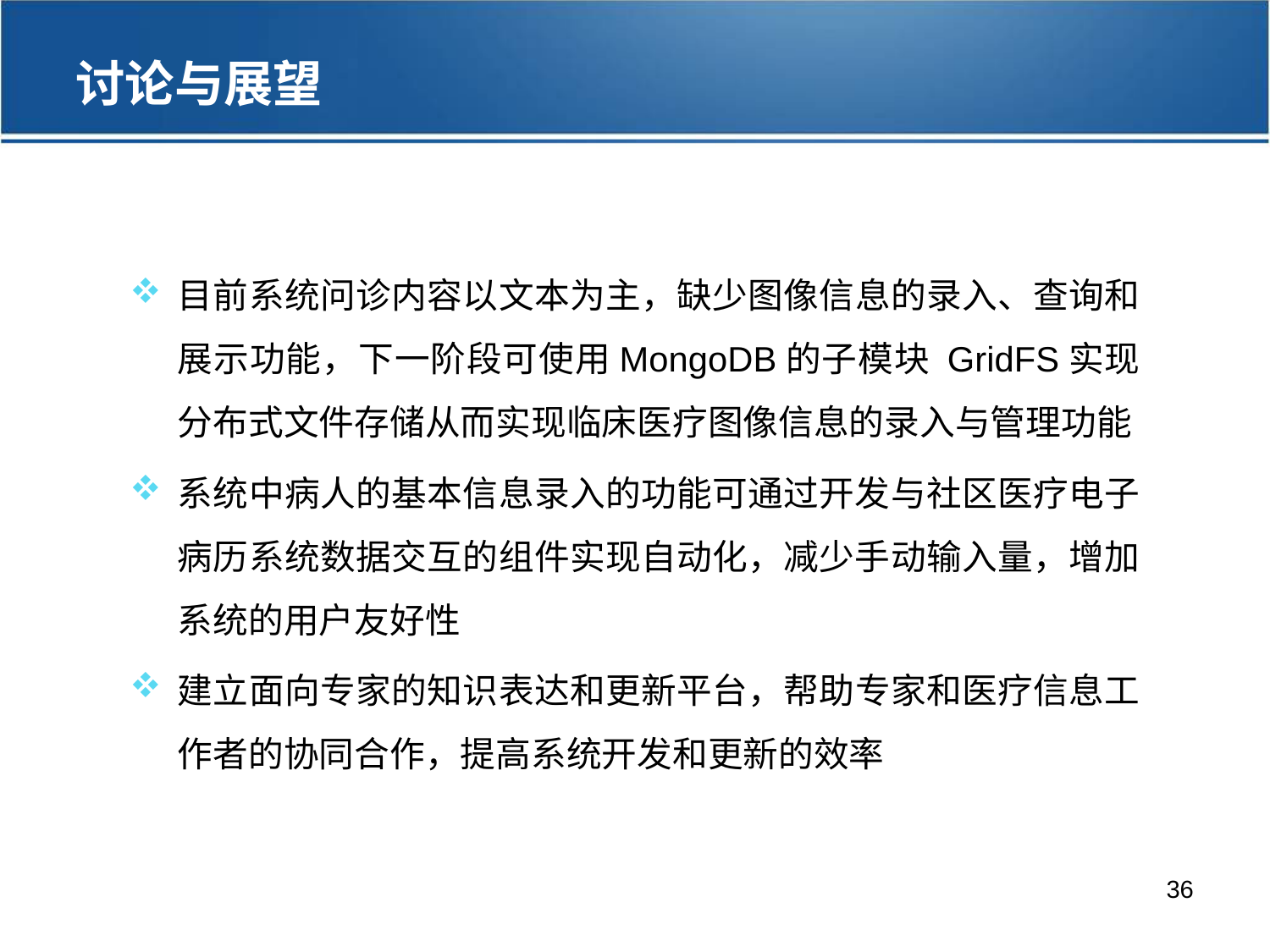

讨论与展望
目前系统问诊内容以文本为主，缺少图像信息的录入、查询和展示功能，下一阶段可使用MongoDB的子模块 GridFS实现分布式文件存储从而实现临床医疗图像信息的录入与管理功能
系统中病人的基本信息录入的功能可通过开发与社区医疗电子病历系统数据交互的组件实现自动化，减少手动输入量，增加系统的用户友好性
建立面向专家的知识表达和更新平台，帮助专家和医疗信息工作者的协同合作，提高系统开发和更新的效率
36